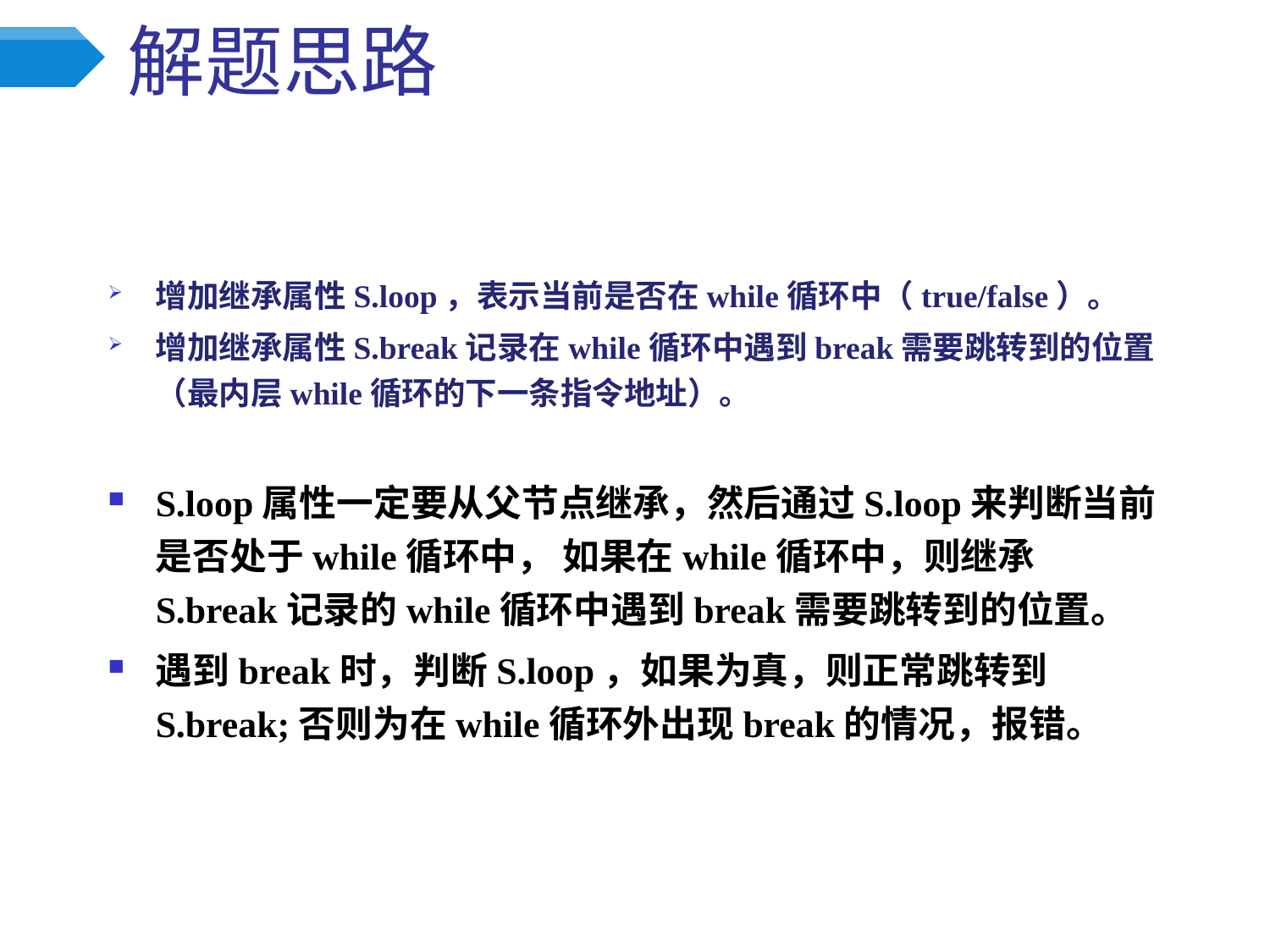

# 解题思路
增加继承属性S.loop，表示当前是否在while循环中（true/false）。
增加继承属性S.break记录在while循环中遇到break需要跳转到的位置（最内层while循环的下一条指令地址）。

S.loop属性一定要从父节点继承，然后通过S.loop来判断当前是否处于while循环中， 如果在while循环中，则继承S.break记录的while循环中遇到break需要跳转到的位置。
遇到break时，判断S.loop，如果为真，则正常跳转到S.break;否则为在while循环外出现break的情况，报错。